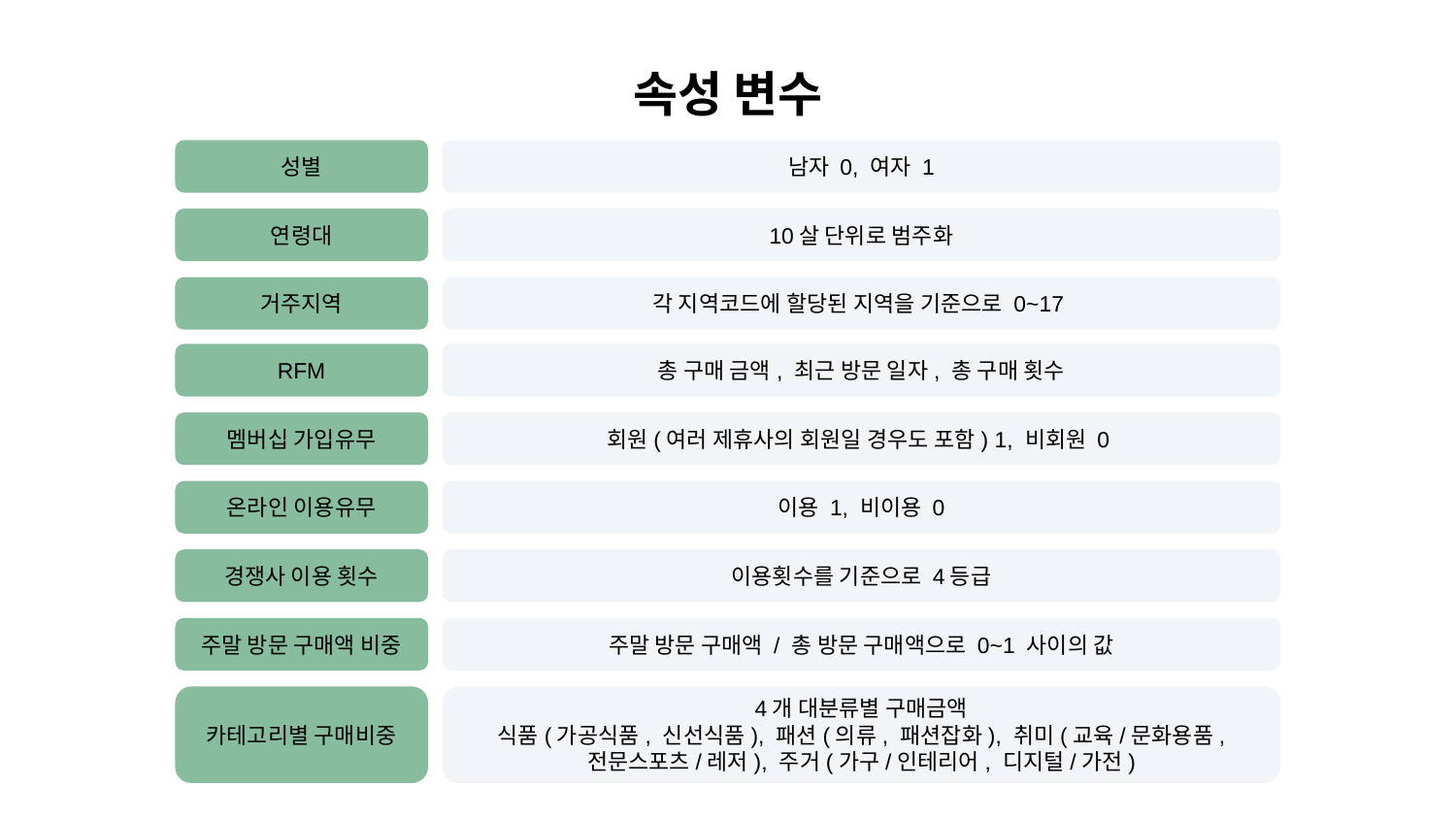

# 속성 변수
성별
남자 0, 여자 1
10살 단위로 범주화
연령대
각 지역코드에 할당된 지역을 기준으로 0~17
거주지역
총 구매 금액, 최근 방문 일자, 총 구매 횟수
RFM
회원(여러 제휴사의 회원일 경우도 포함) 1, 비회원 0
멤버십 가입유무
이용 1, 비이용 0
온라인 이용유무
이용횟수를 기준으로 4등급
경쟁사 이용 횟수
주말 방문 구매액 / 총 방문 구매액으로 0~1 사이의 값
주말 방문 구매액 비중
4개 대분류별 구매금액
식품(가공식품, 신선식품), 패션(의류, 패션잡화), 취미(교육/문화용품, 전문스포츠/레저), 주거(가구/인테리어, 디지털/가전)
카테고리별 구매비중